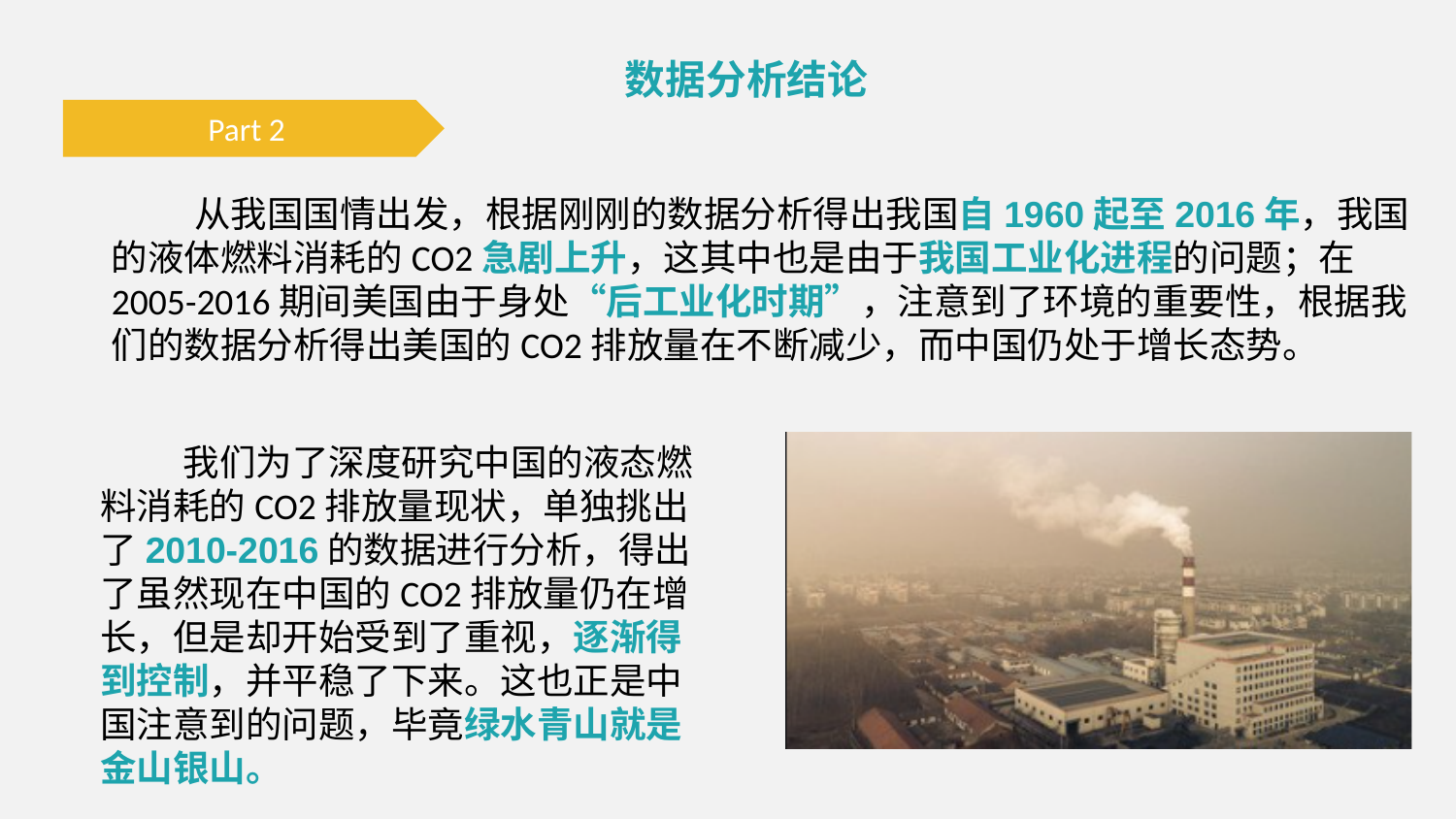

数据分析结论
Part 2
         从我国国情出发，根据刚刚的数据分析得出我国自1960起至2016年，我国的液体燃料消耗的CO2急剧上升，这其中也是由于我国工业化进程的问题；在2005-2016期间美国由于身处“后工业化时期”，注意到了环境的重要性，根据我们的数据分析得出美国的CO2排放量在不断减少，而中国仍处于增长态势。
         我们为了深度研究中国的液态燃料消耗的CO2排放量现状，单独挑出了2010-2016的数据进行分析，得出了虽然现在中国的CO2排放量仍在增长，但是却开始受到了重视，逐渐得到控制，并平稳了下来。这也正是中国注意到的问题，毕竟绿水青山就是金山银山。